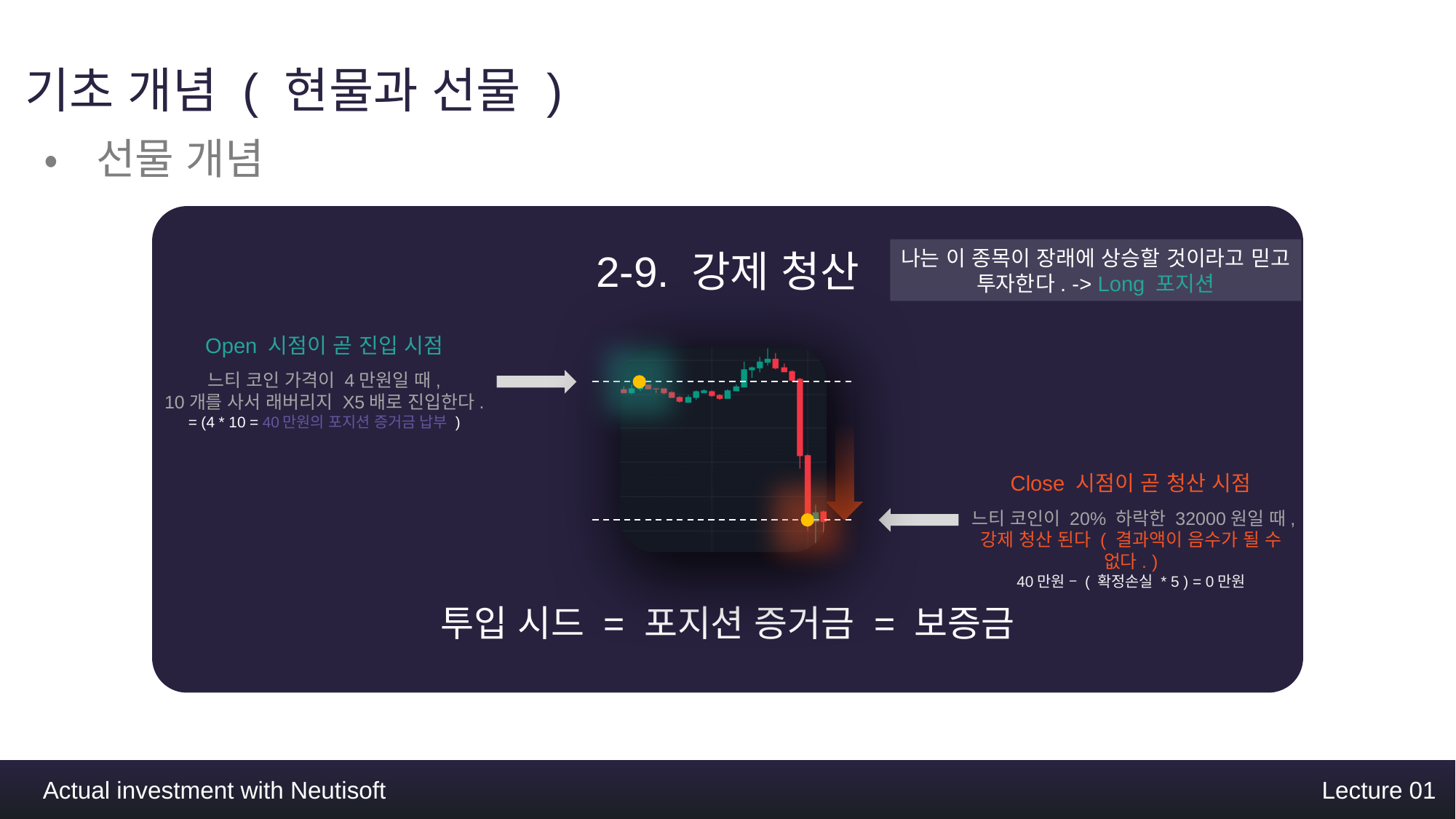

기초 개념 ( 현물과 선물 )
•선물 개념

2-9. 강제 청산
나는 이 종목이 장래에 상승할 것이라고 믿고
투자한다. -> Long 포지션
Open 시점이 곧 진입 시점

느티 코인 가격이 4만원일 때,
10개를 사서 래버리지 X5배로 진입한다.
= (4 * 10 = 40만원의 포지션 증거금 납부 )
Close 시점이 곧 청산 시점
느티 코인이 20% 하락한 32000원일 때,
강제 청산 된다 ( 결과액이 음수가 될 수 없다. )
40만원 – ( 확정손실 * 5 ) = 0만원
투입 시드 = 포지션 증거금 = 보증금
Trading View – BTC1! chart

Actual investment with Neutisoft
Lecture 01